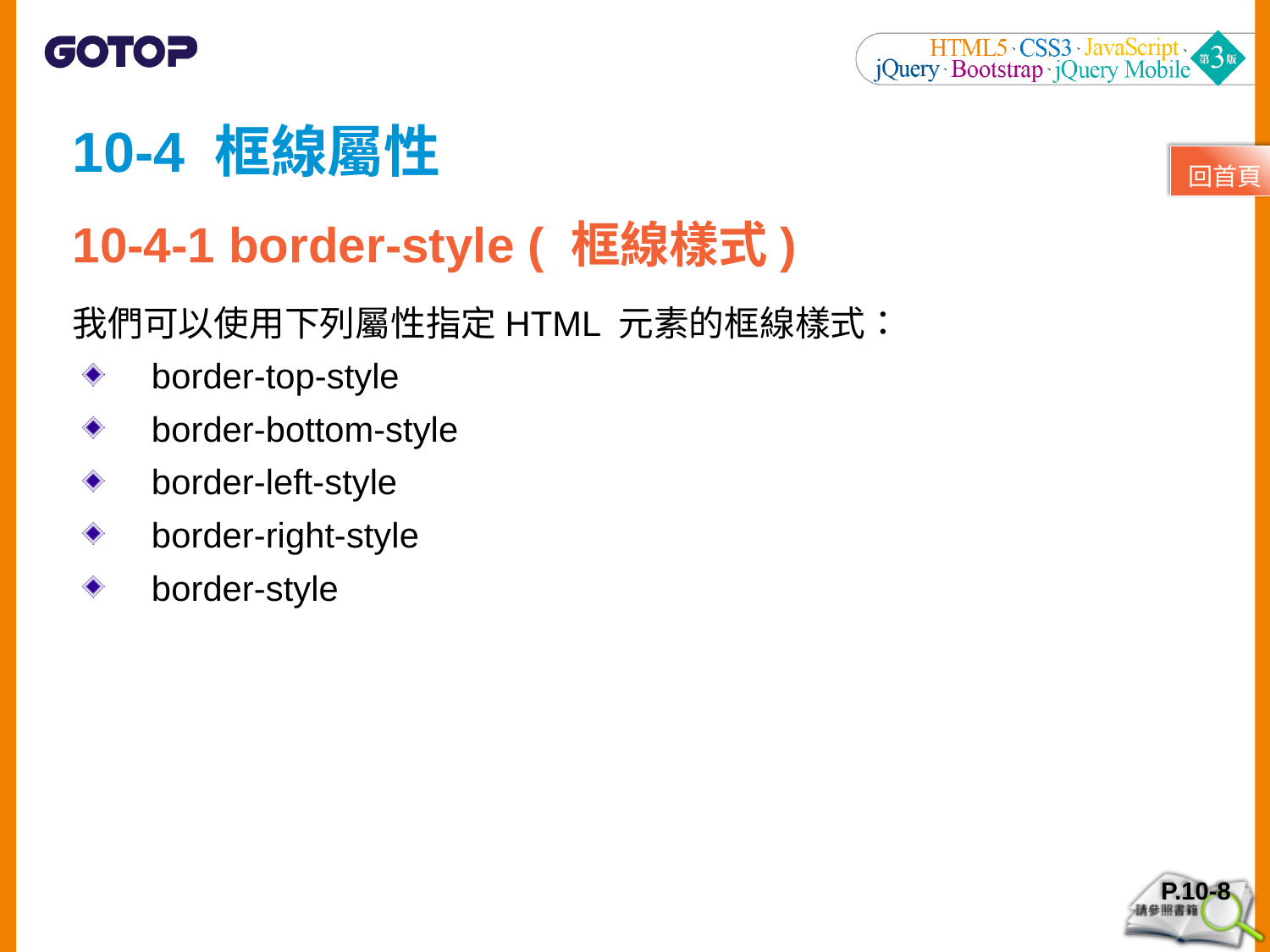

10-4 框線屬性
10-4-1 border-style ( 框線樣式)
我們可以使用下列屬性指定HTML 元素的框線樣式：
   border-top-style
   border-bottom-style
   border-left-style
   border-right-style
   border-style
回首頁
P.10-8